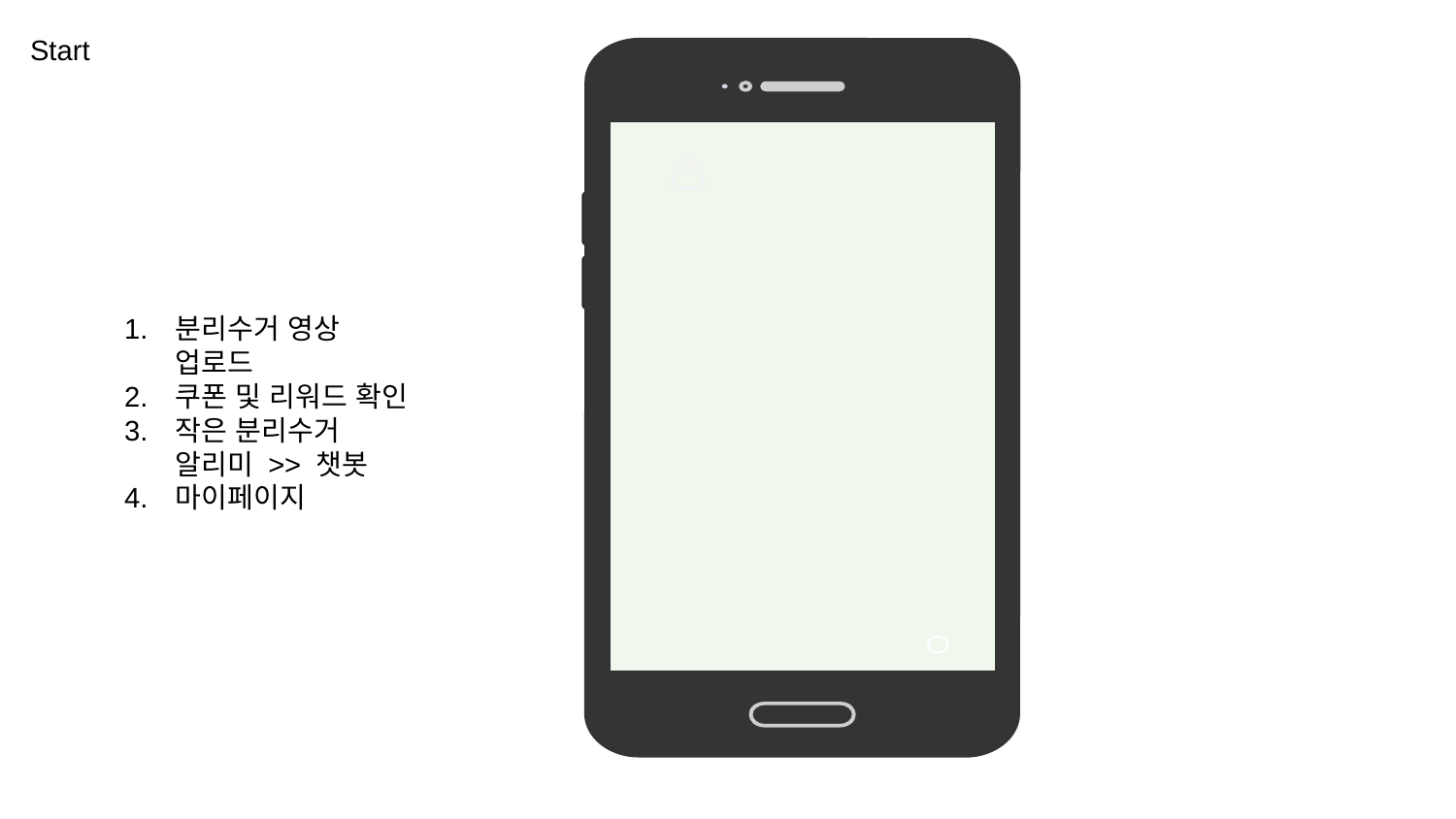

Start

분리수거 영상 업로드
쿠폰 및 리워드 확인
작은 분리수거 알리미 >> 챗봇
마이페이지